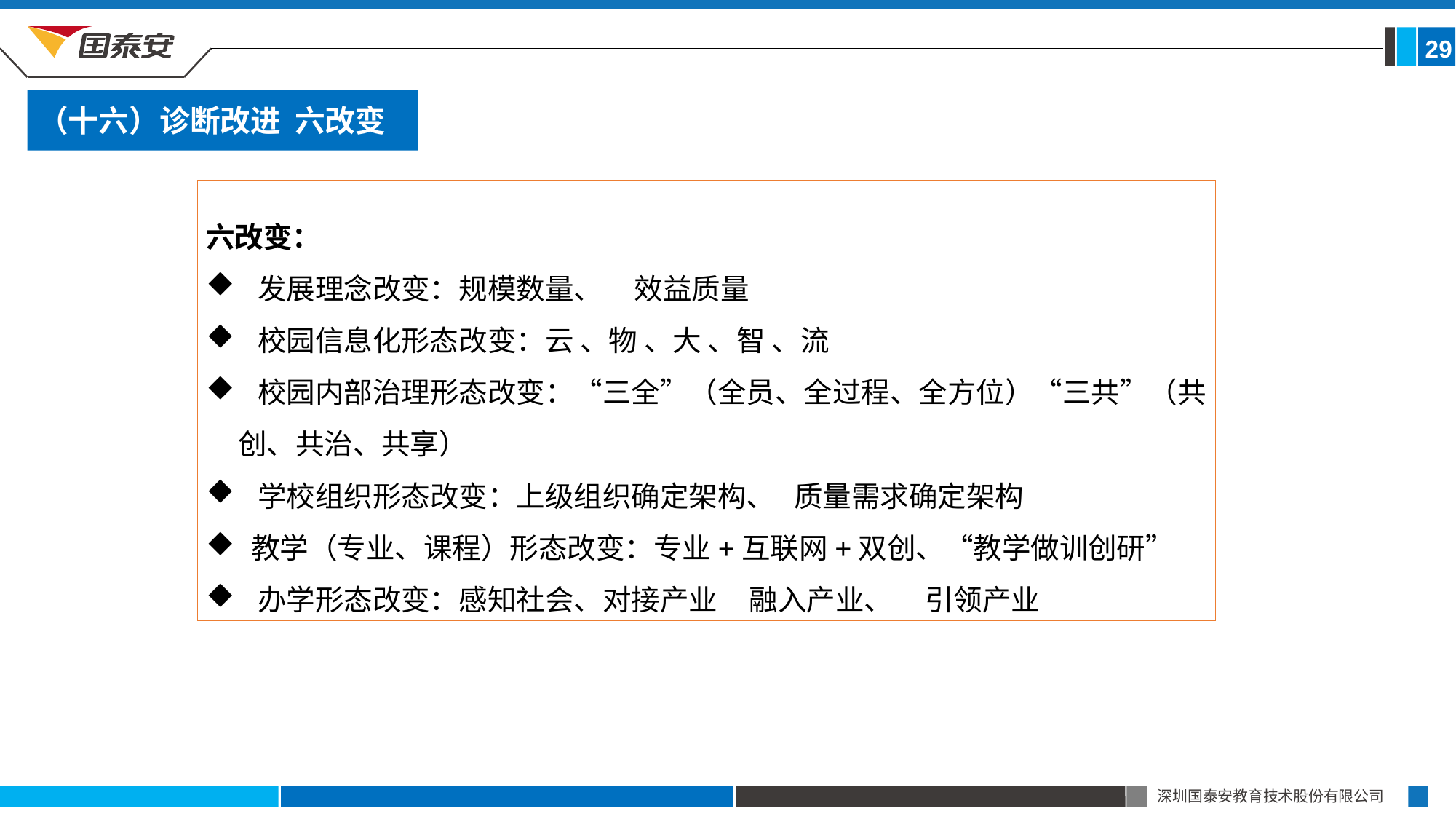

29
（十六）诊断改进  六改变
六改变：
  发展理念改变：规模数量、     效益质量
  校园信息化形态改变：云 、物 、大 、智 、流
  校园内部治理形态改变：“三全”（全员、全过程、全方位）“三共”（共创、共治、共享）
  学校组织形态改变：上级组织确定架构、   质量需求确定架构
 教学（专业、课程）形态改变：专业+互联网+双创、“教学做训创研”
  办学形态改变：感知社会、对接产业     融入产业、     引领产业